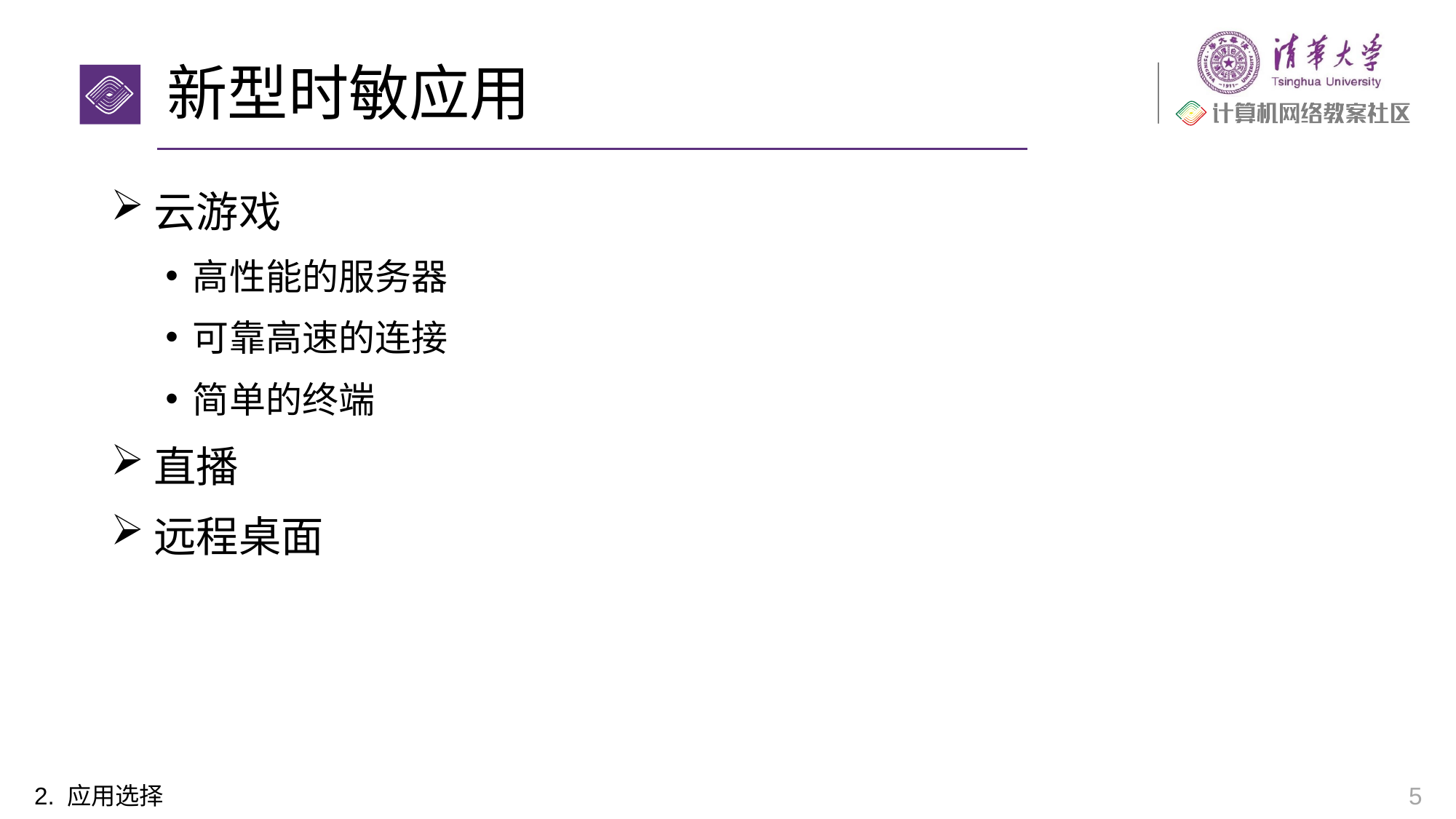

# 新型时敏应用
云游戏
高性能的服务器
可靠高速的连接
简单的终端
直播
远程桌面

2. 应用选择

5